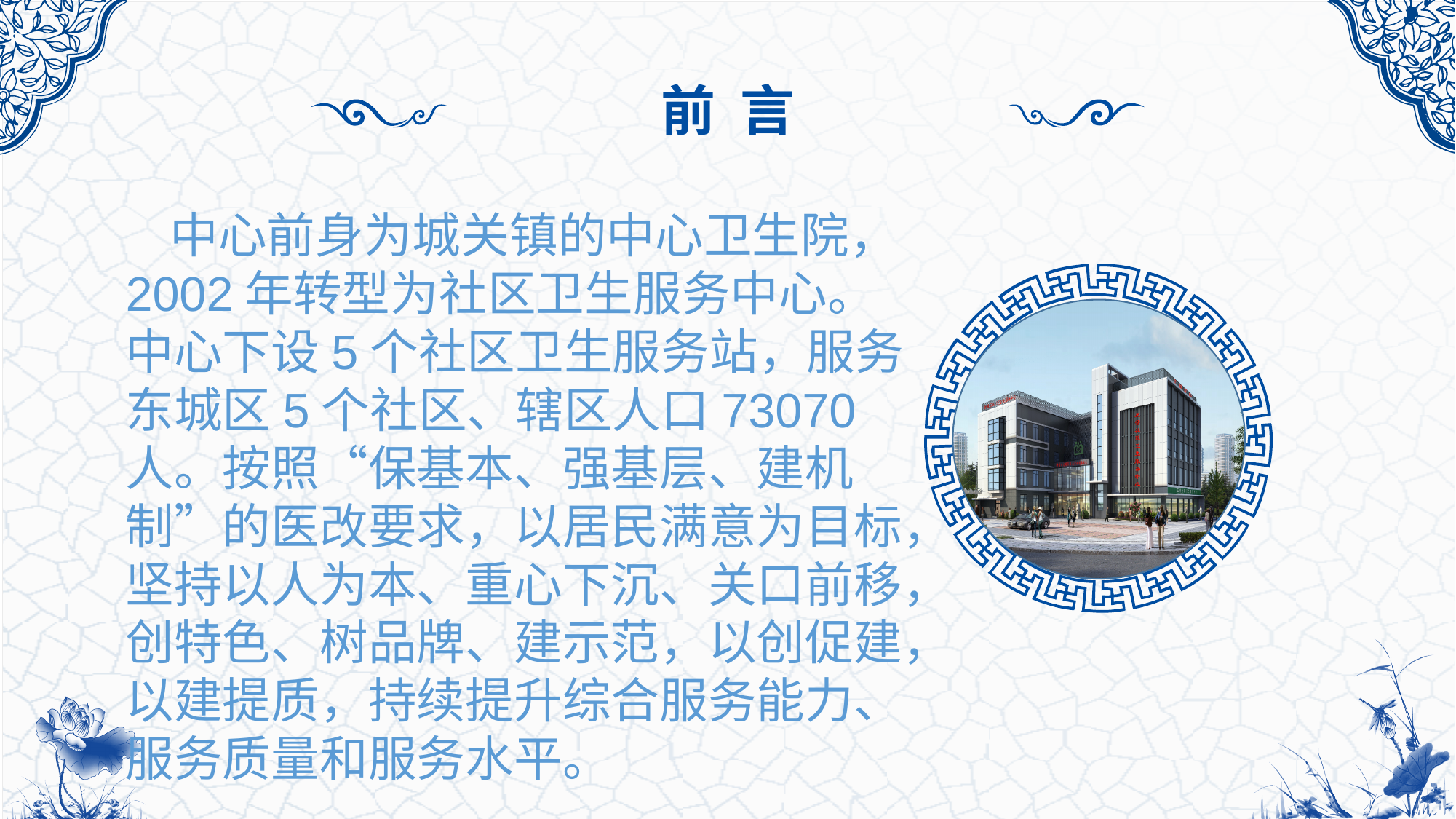

前  言
   中心前身为城关镇的中心卫生院，2002年转型为社区卫生服务中心。中心下设5个社区卫生服务站，服务东城区5个社区、辖区人口73070人。按照“保基本、强基层、建机制”的医改要求，以居民满意为目标，坚持以人为本、重心下沉、关口前移，创特色、树品牌、建示范，以创促建，以建提质，持续提升综合服务能力、服务质量和服务水平。